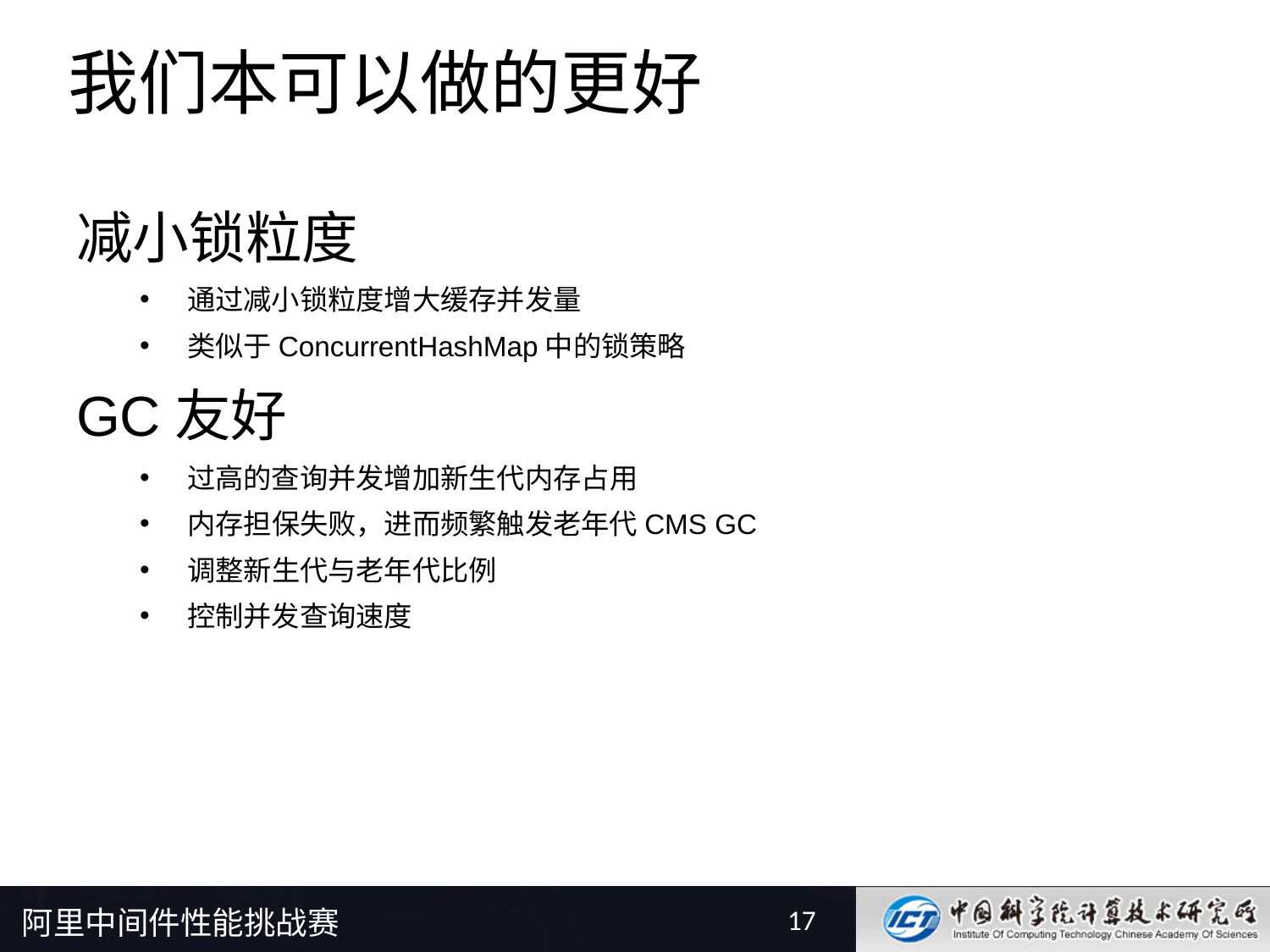

# 我们本可以做的更好
减小锁粒度
通过减小锁粒度增大缓存并发量
类似于ConcurrentHashMap中的锁策略
GC友好
过高的查询并发增加新生代内存占用
内存担保失败，进而频繁触发老年代CMS GC
调整新生代与老年代比例
控制并发查询速度